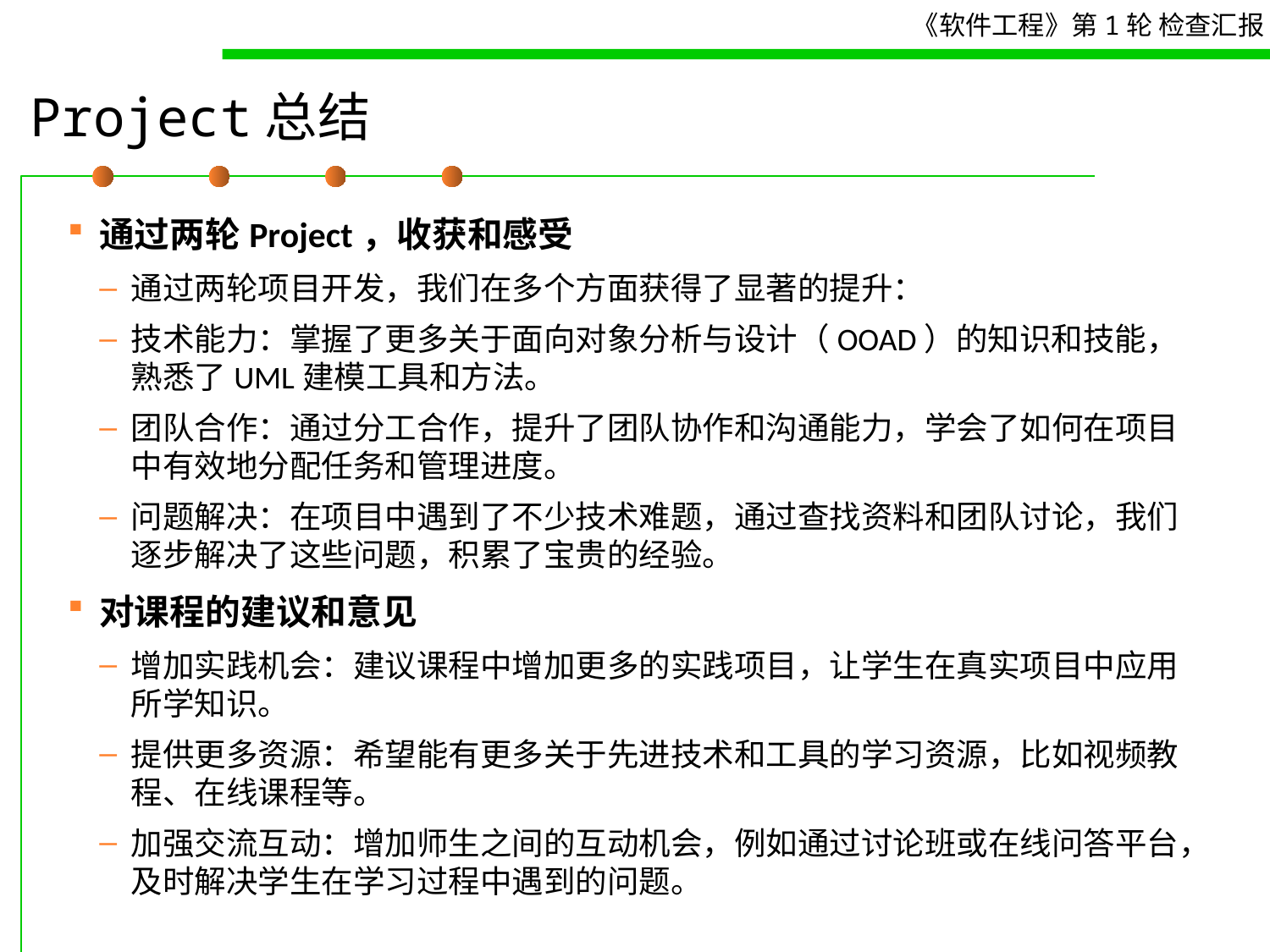

# Project总结
通过两轮Project，收获和感受
通过两轮项目开发，我们在多个方面获得了显著的提升：
技术能力：掌握了更多关于面向对象分析与设计（OOAD）的知识和技能，熟悉了UML建模工具和方法。
团队合作：通过分工合作，提升了团队协作和沟通能力，学会了如何在项目中有效地分配任务和管理进度。
问题解决：在项目中遇到了不少技术难题，通过查找资料和团队讨论，我们逐步解决了这些问题，积累了宝贵的经验​​。
对课程的建议和意见
增加实践机会：建议课程中增加更多的实践项目，让学生在真实项目中应用所学知识。
提供更多资源：希望能有更多关于先进技术和工具的学习资源，比如视频教程、在线课程等。
加强交流互动：增加师生之间的互动机会，例如通过讨论班或在线问答平台，及时解决学生在学习过程中遇到的问题​​。